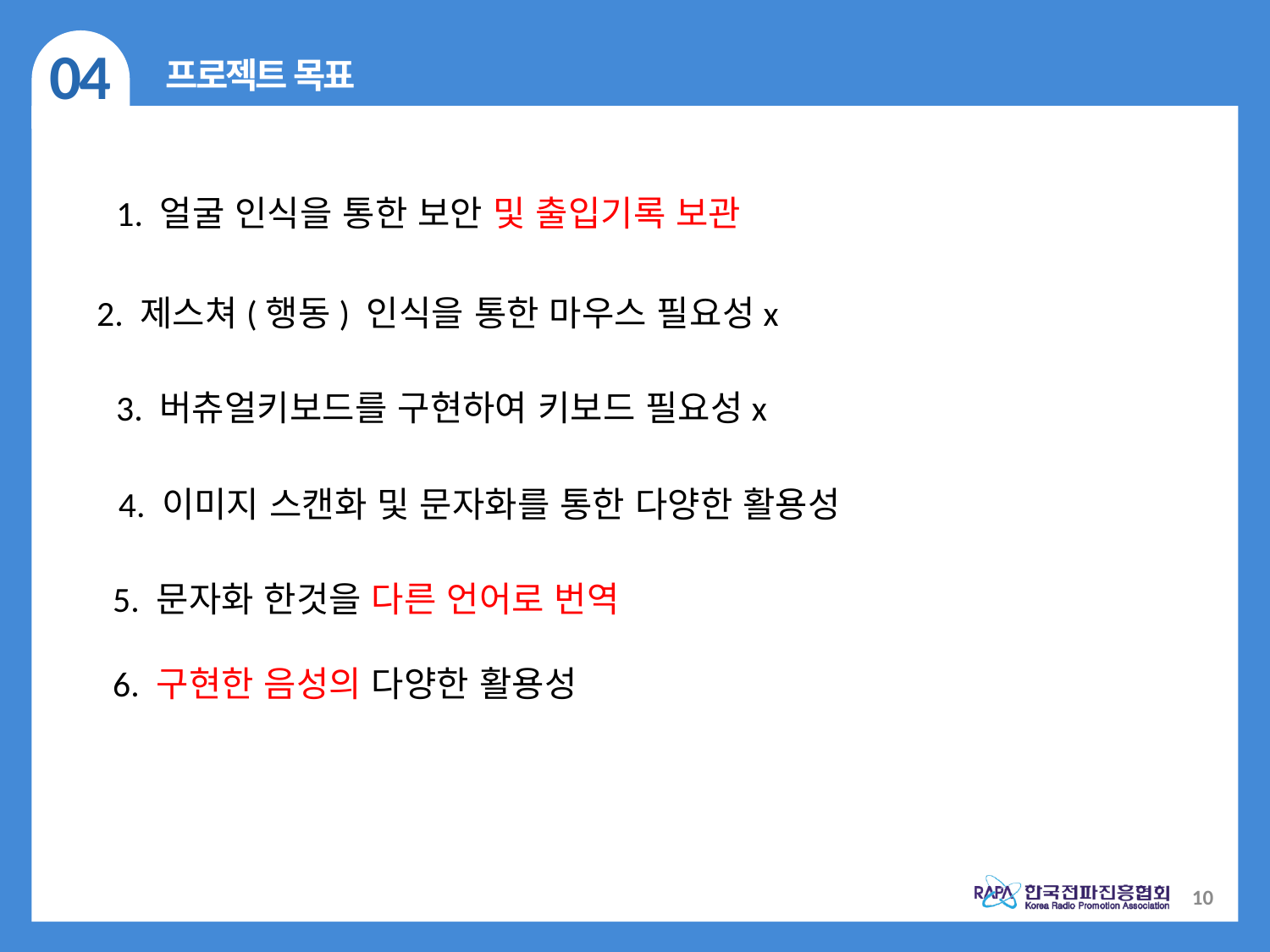

04
프로젝트 목표
1. 얼굴 인식을 통한 보안 및 출입기록 보관
2. 제스쳐(행동) 인식을 통한 마우스 필요성x
3. 버츄얼키보드를 구현하여 키보드 필요성x
4. 이미지 스캔화 및 문자화를 통한 다양한 활용성
5. 문자화 한것을 다른 언어로 번역

6. 구현한 음성의 다양한 활용성
10